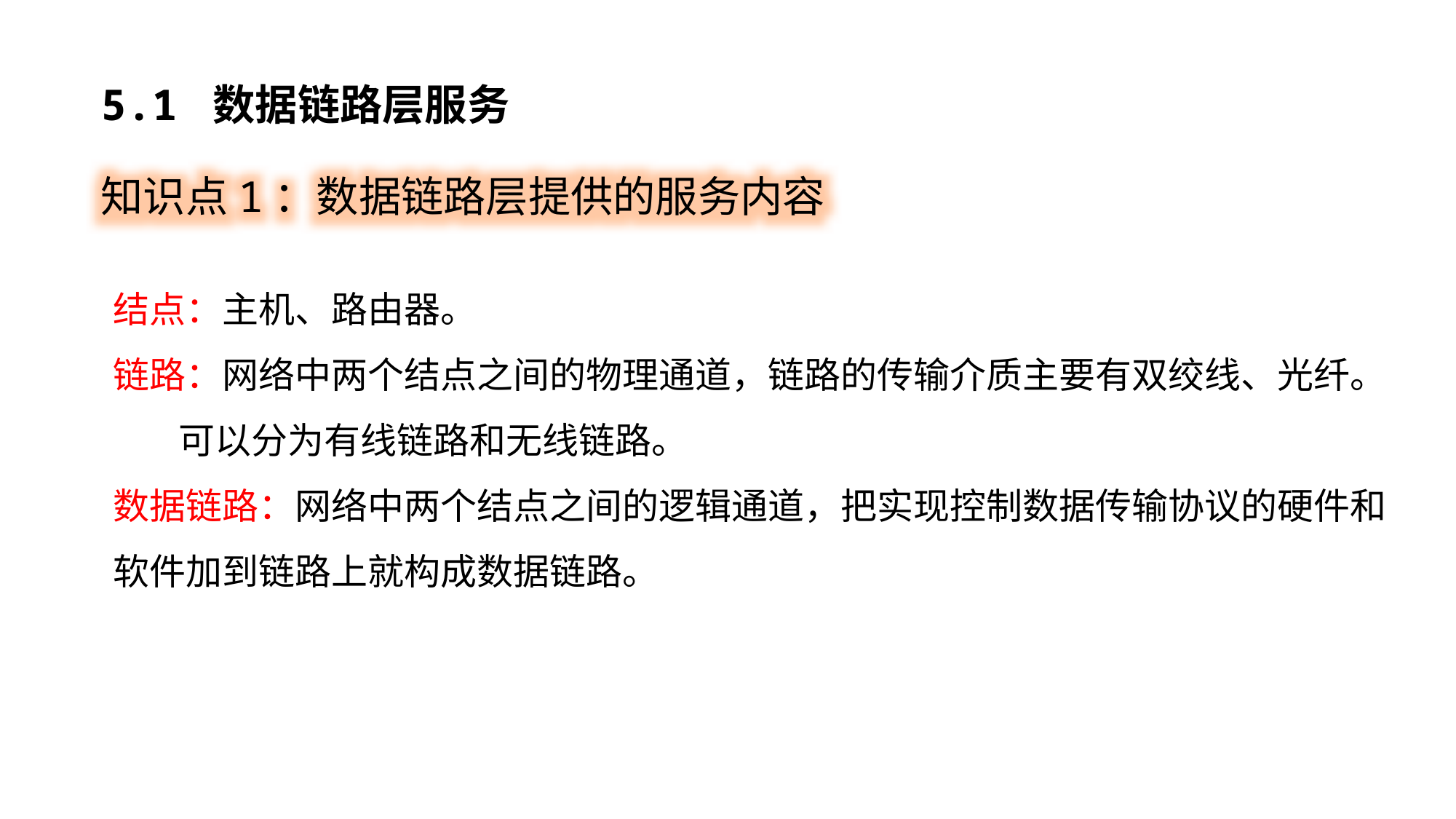

5.1 数据链路层服务
知识点1：数据链路层提供的服务内容
结点：主机、路由器。
链路：网络中两个结点之间的物理通道，链路的传输介质主要有双绞线、光纤。
       可以分为有线链路和无线链路。
数据链路：网络中两个结点之间的逻辑通道，把实现控制数据传输协议的硬件和软件加到链路上就构成数据链路。